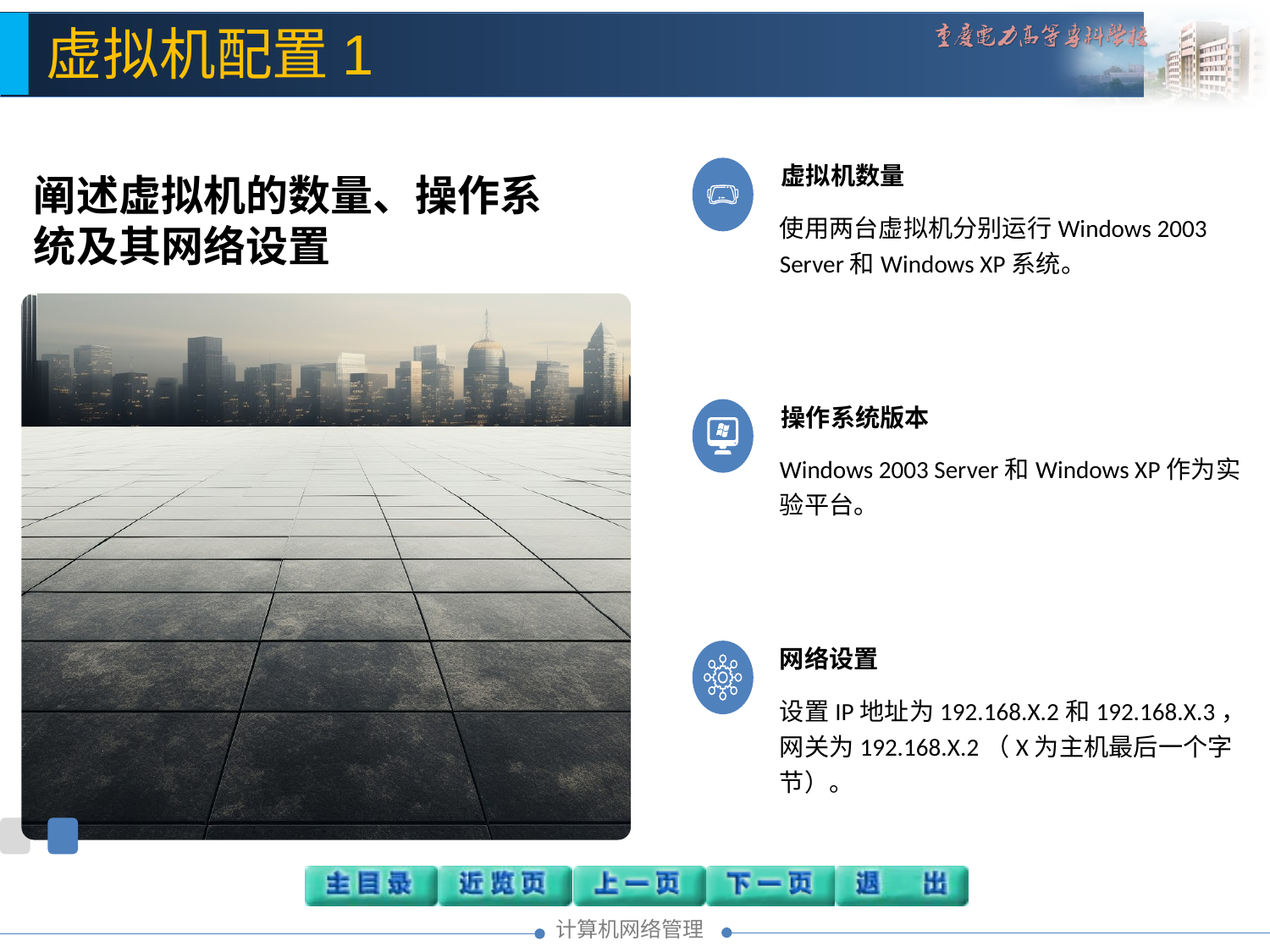

虚拟机配置1
阐述虚拟机的数量、操作系统及其网络设置
虚拟机数量

使用两台虚拟机分别运行Windows 2003 Server和Windows XP系统。
操作系统版本

Windows 2003 Server和Windows XP作为实验平台。
网络设置

设置IP地址为192.168.X.2和192.168.X.3，网关为192.168.X.2（X为主机最后一个字节）。